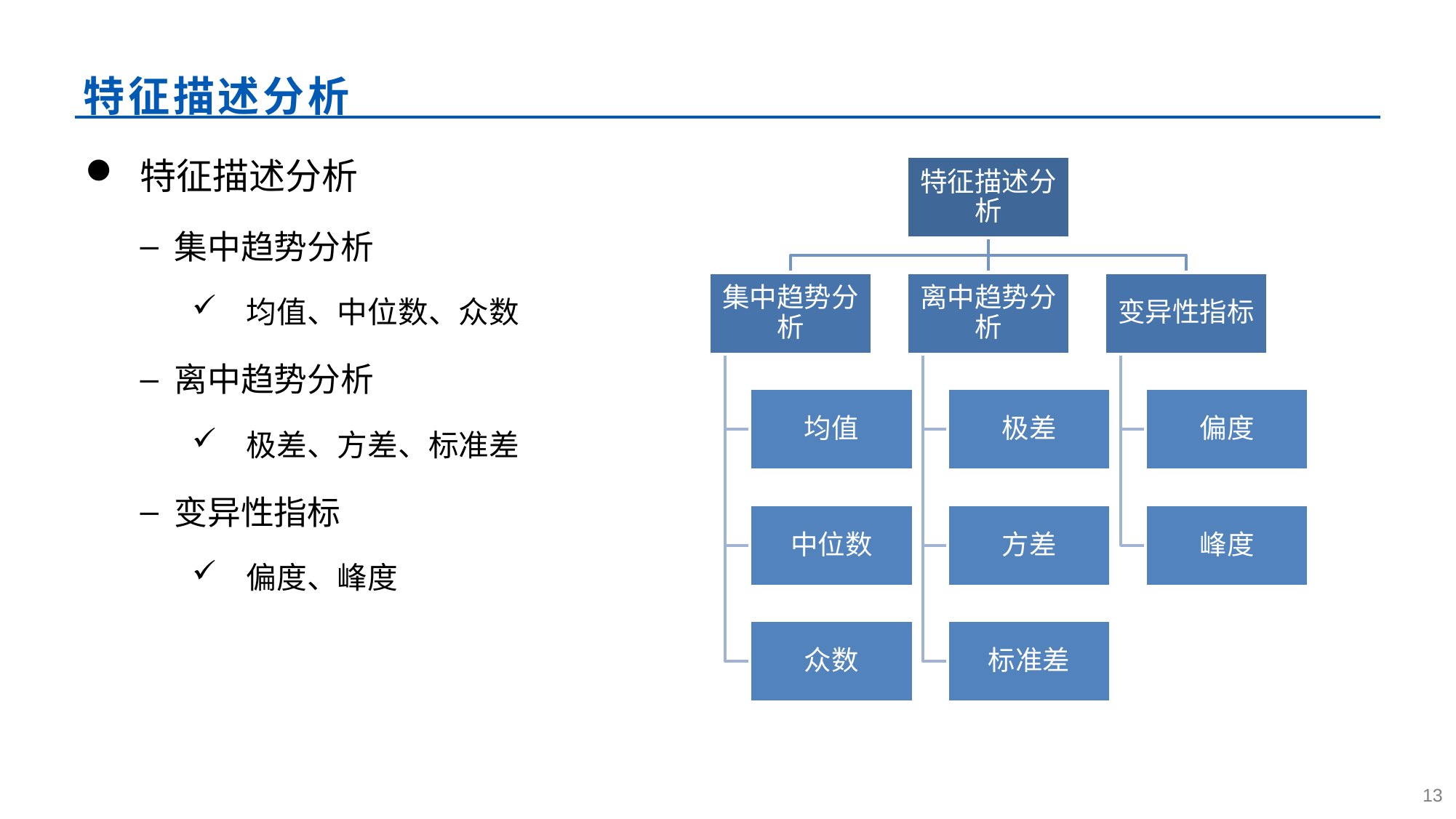

# 特征描述分析
特征描述分析
集中趋势分析
均值、中位数、众数
离中趋势分析
极差、方差、标准差
变异性指标
偏度、峰度

特征描述分析
集中趋势分析
均值
中位数
众数
离中趋势分析
极差
方差
标准差
变异性指标
偏度
峰度
13